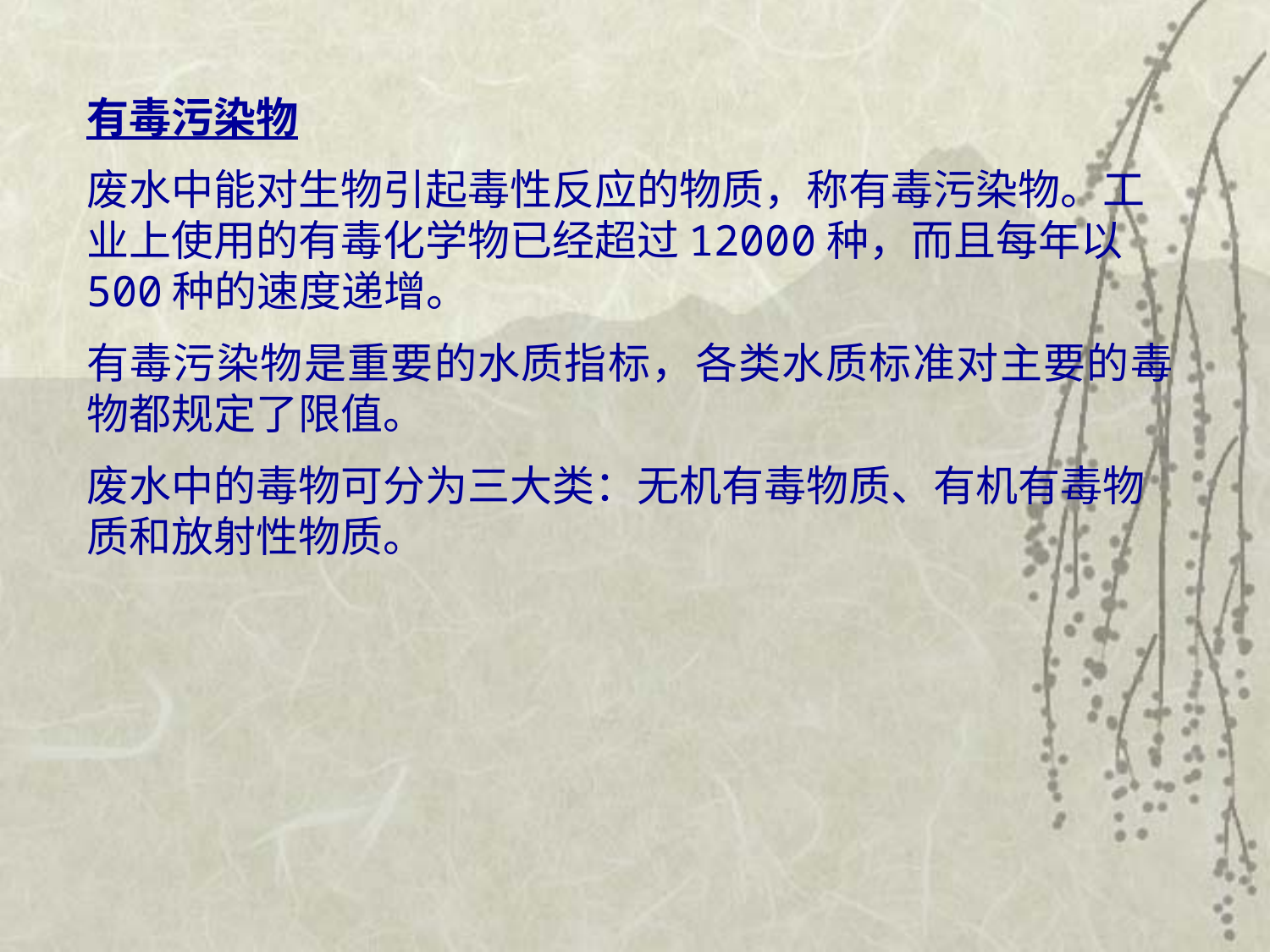

有毒污染物
废水中能对生物引起毒性反应的物质，称有毒污染物。工业上使用的有毒化学物已经超过12000种，而且每年以500种的速度递增。
有毒污染物是重要的水质指标，各类水质标准对主要的毒物都规定了限值。
废水中的毒物可分为三大类：无机有毒物质、有机有毒物质和放射性物质。